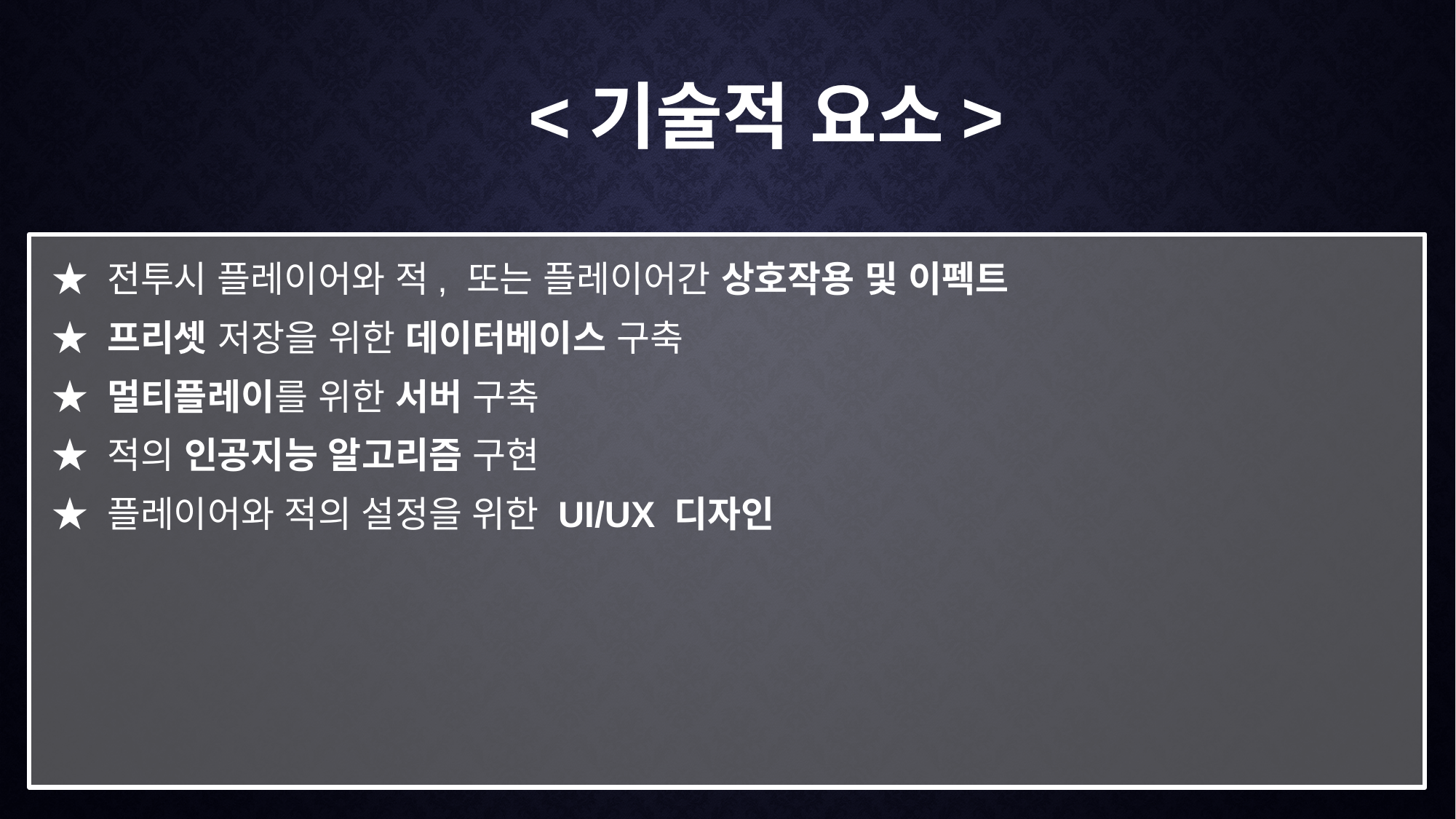

<기술적 요소>
★ 전투시 플레이어와 적, 또는 플레이어간 상호작용 및 이펙트
★ 프리셋 저장을 위한 데이터베이스 구축
★ 멀티플레이를 위한 서버 구축
★ 적의 인공지능 알고리즘 구현
★ 플레이어와 적의 설정을 위한 UI/UX 디자인